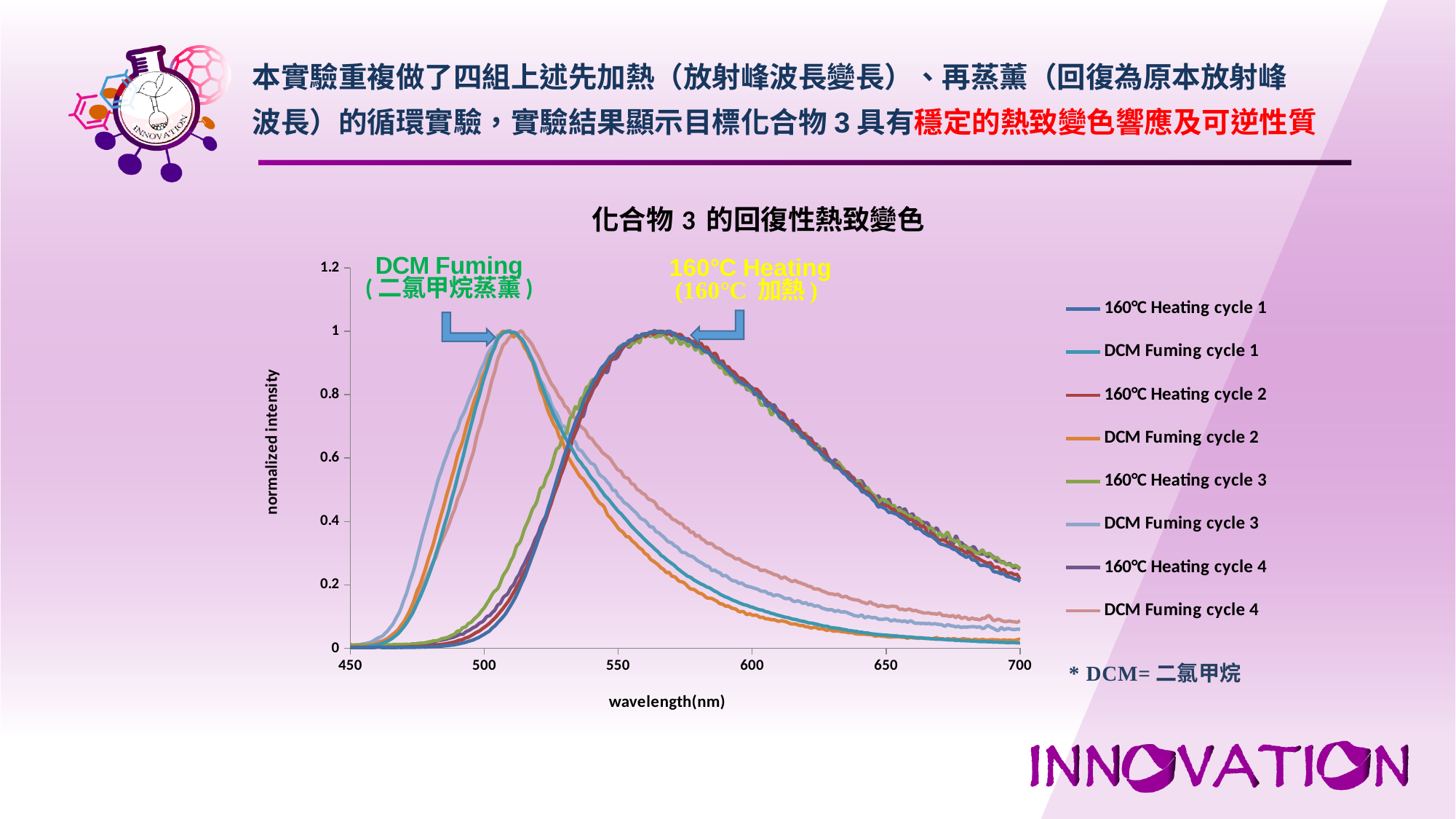

本實驗重複做了四組上述先加熱（放射峰波長變長）、再蒸薰（回復為原本放射峰
波長）的循環實驗，實驗結果顯示目標化合物3具有穩定的熱致變色響應及可逆性質

### Chart: 化合物3 的回復性熱致變色

| Category | 160°C Heating cycle 1 |  |  |  |  |  |  |  |
|---|---|---|---|---|---|---|---|---|